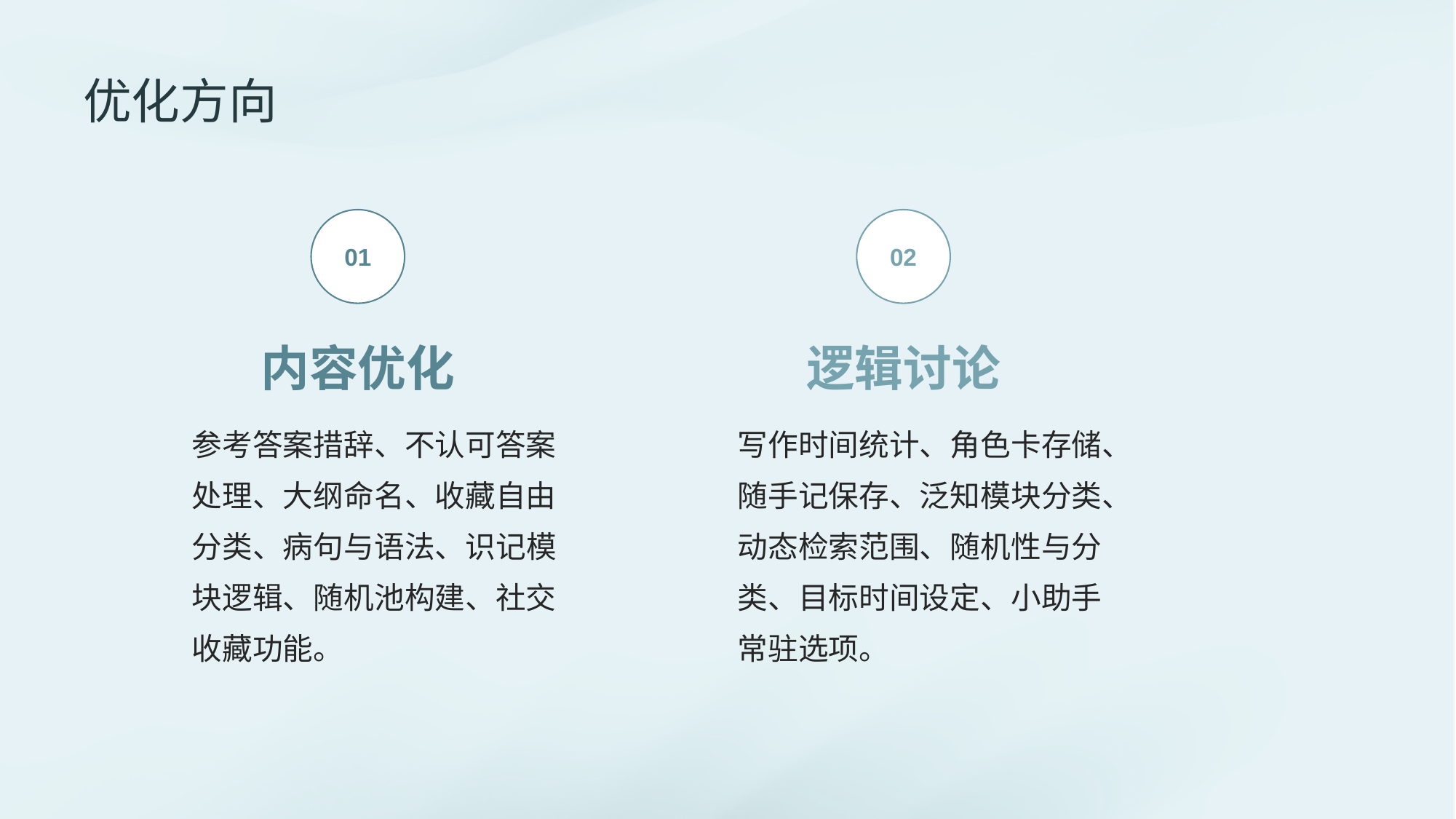

# 优化方向
01
02
内容优化
逻辑讨论
参考答案措辞、不认可答案处理、大纲命名、收藏自由分类、病句与语法、识记模块逻辑、随机池构建、社交收藏功能。
写作时间统计、角色卡存储、随手记保存、泛知模块分类、动态检索范围、随机性与分类、目标时间设定、小助手常驻选项。
30